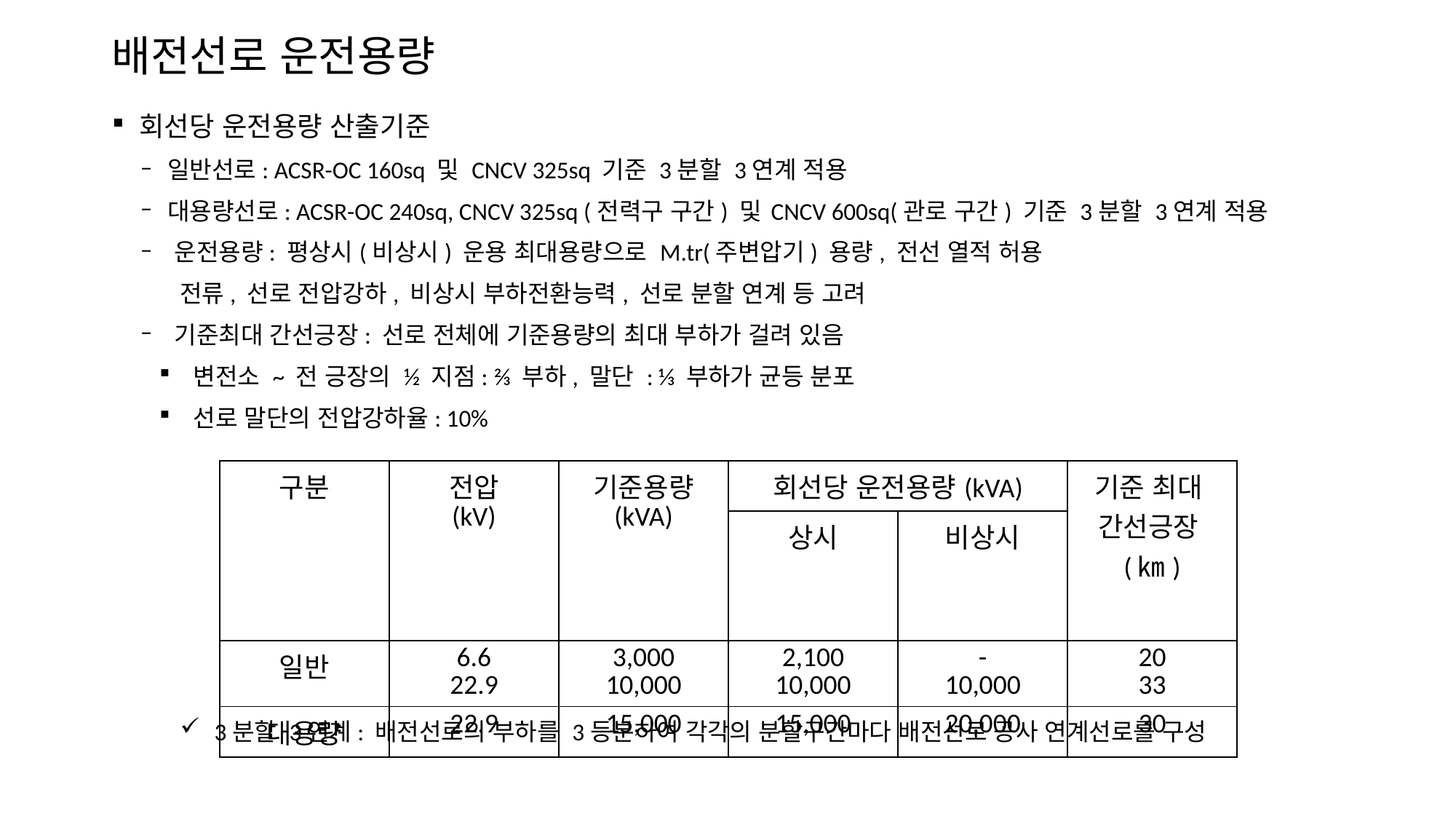

# 배전선로 운전용량
회선당 운전용량 산출기준
일반선로: ACSR-OC 160sq 및 CNCV 325sq 기준 3분할 3연계 적용
대용량선로: ACSR-OC 240sq, CNCV 325sq (전력구 구간) 및 CNCV 600sq(관로 구간) 기준 3분할 3연계 적용
운전용량: 평상시(비상시) 운용 최대용량으로 M.tr(주변압기) 용량, 전선 열적 허용
     전류, 선로 전압강하, 비상시 부하전환능력, 선로 분할 연계 등 고려
기준최대 간선긍장: 선로 전체에 기준용량의 최대 부하가 걸려 있음
변전소 ~ 전 긍장의 ½ 지점: ⅔ 부하, 말단 : ⅓ 부하가 균등 분포
선로 말단의 전압강하율: 10%

| 구분 | 전압 (kV) | 기준용량 (kVA) | 회선당 운전용량(kVA) |  | 기준 최대 간선긍장(㎞) |
| --- | --- | --- | --- | --- | --- |
|  |  |  | 상시 | 비상시 |  |
| 일반 | 6.6 22.9 | 3,000 10,000 | 2,100 10,000 | - 10,000 | 20 33 |
| 대용량 | 22.9 | 15,000 | 15,000 | 20,000 | 30 |
3분할 3연계: 배전선로의 부하를 3등분하여 각각의 분할구간마다 배전선로 공사 연계선로를 구성